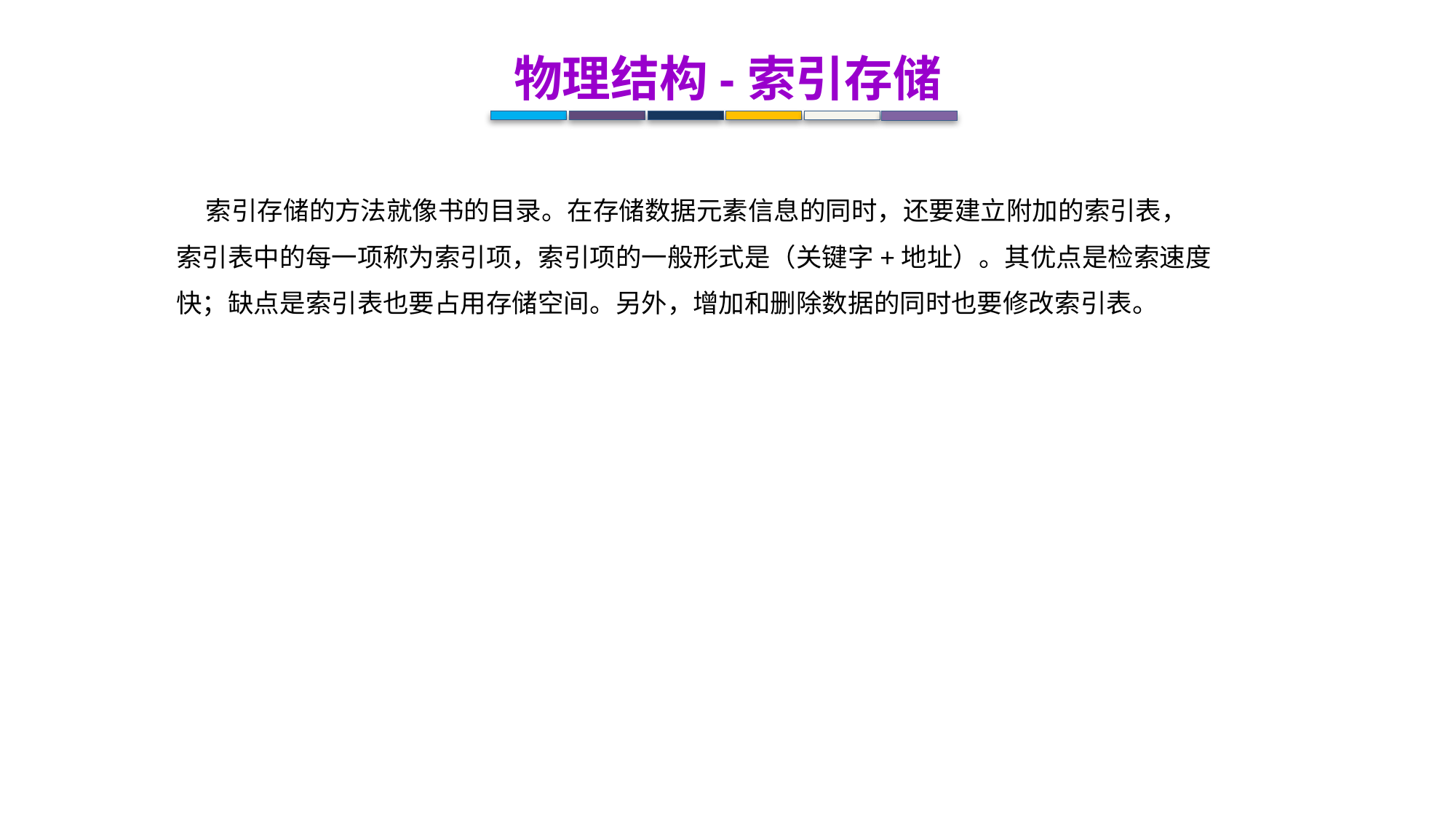

物理结构-索引存储

    索引存储的方法就像书的目录。在存储数据元素信息的同时，还要建立附加的索引表，索引表中的每一项称为索引项，索引项的一般形式是（关键字+地址）。其优点是检索速度快；缺点是索引表也要占用存储空间。另外，增加和删除数据的同时也要修改索引表。